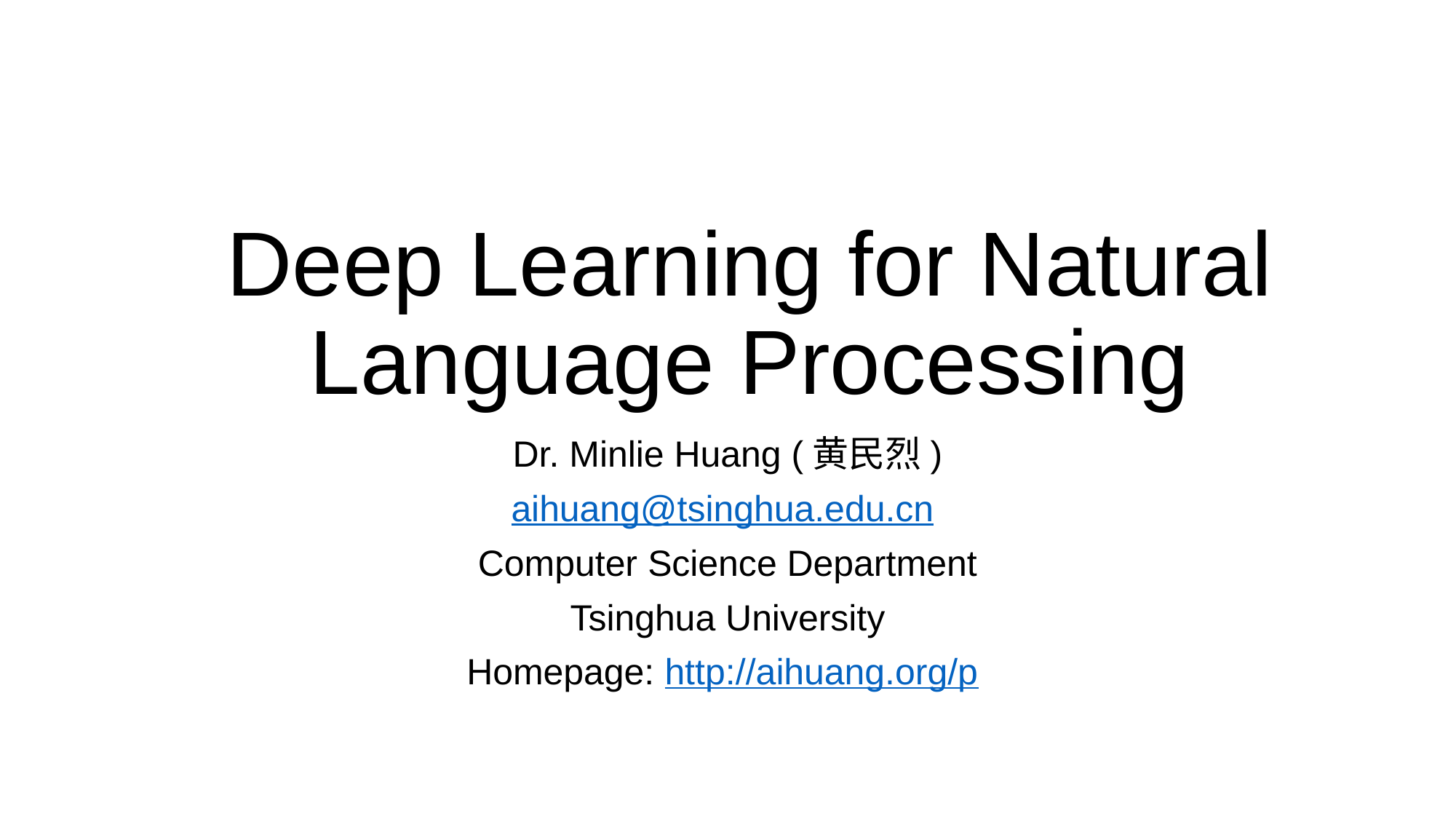

# Deep Learning for Natural Language Processing
Dr. Minlie Huang (黄民烈)
aihuang@tsinghua.edu.cn
Computer Science Department
Tsinghua University
Homepage: http://aihuang.org/p